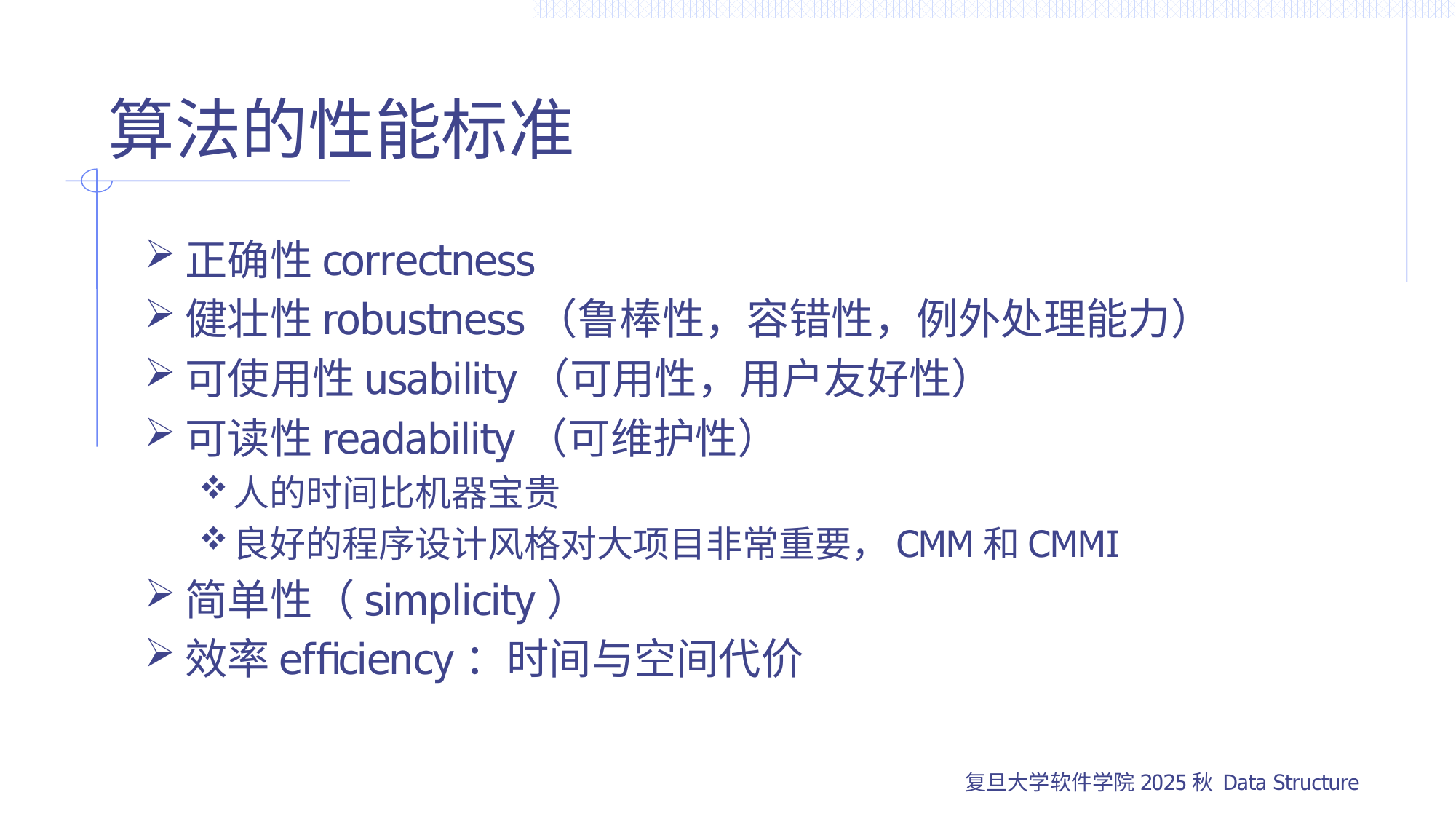

# 算法的性能标准
正确性correctness
健壮性robustness（鲁棒性，容错性，例外处理能力）
可使用性usability（可用性，用户友好性）
可读性readability（可维护性）
人的时间比机器宝贵
良好的程序设计风格对大项目非常重要，CMM和CMMI
简单性（simplicity）
效率efficiency：时间与空间代价